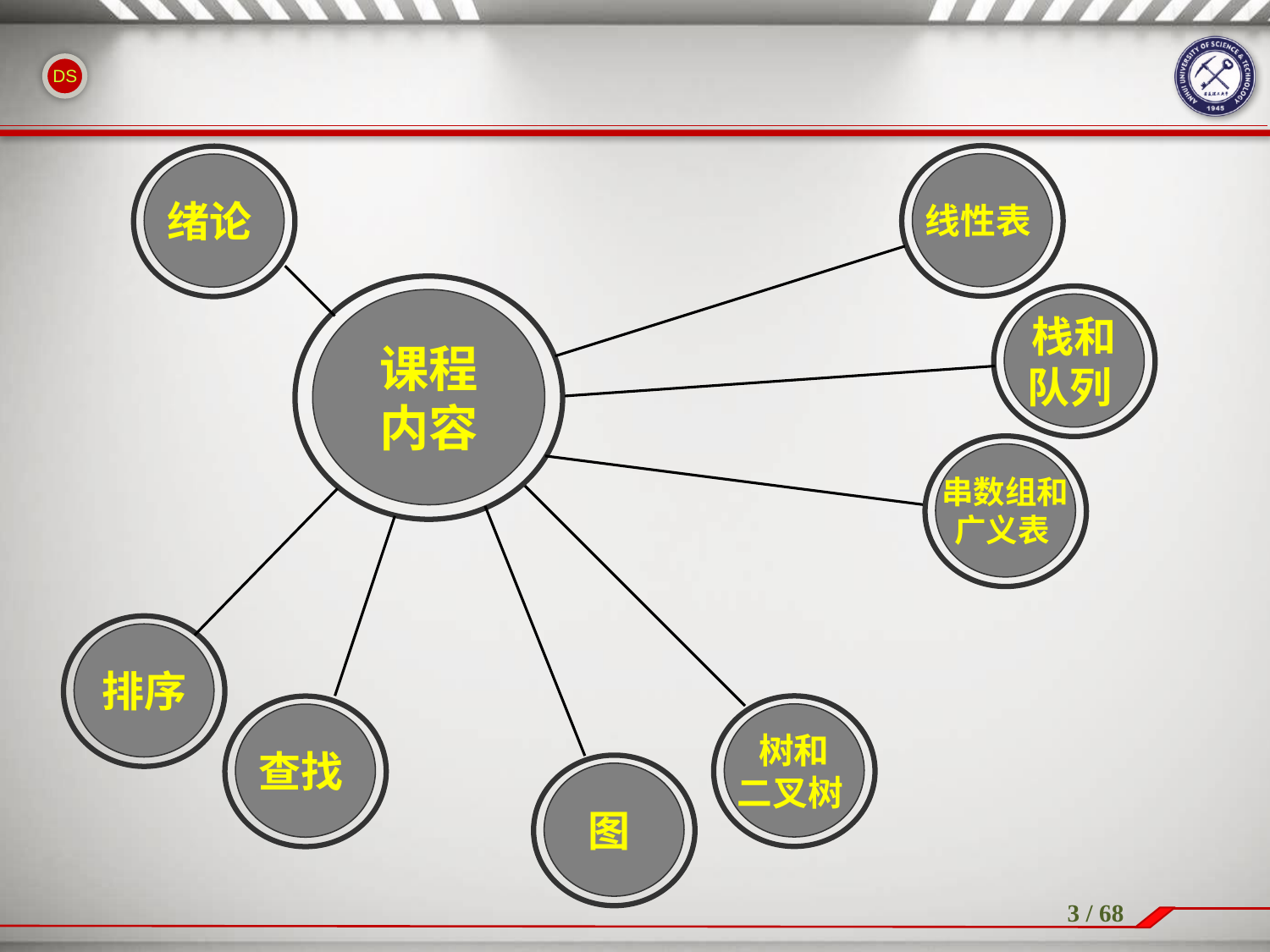

线性表

绪论

栈和
队列

课程
内容

串数组和
广义表

树和
二叉树

排序

图

查找